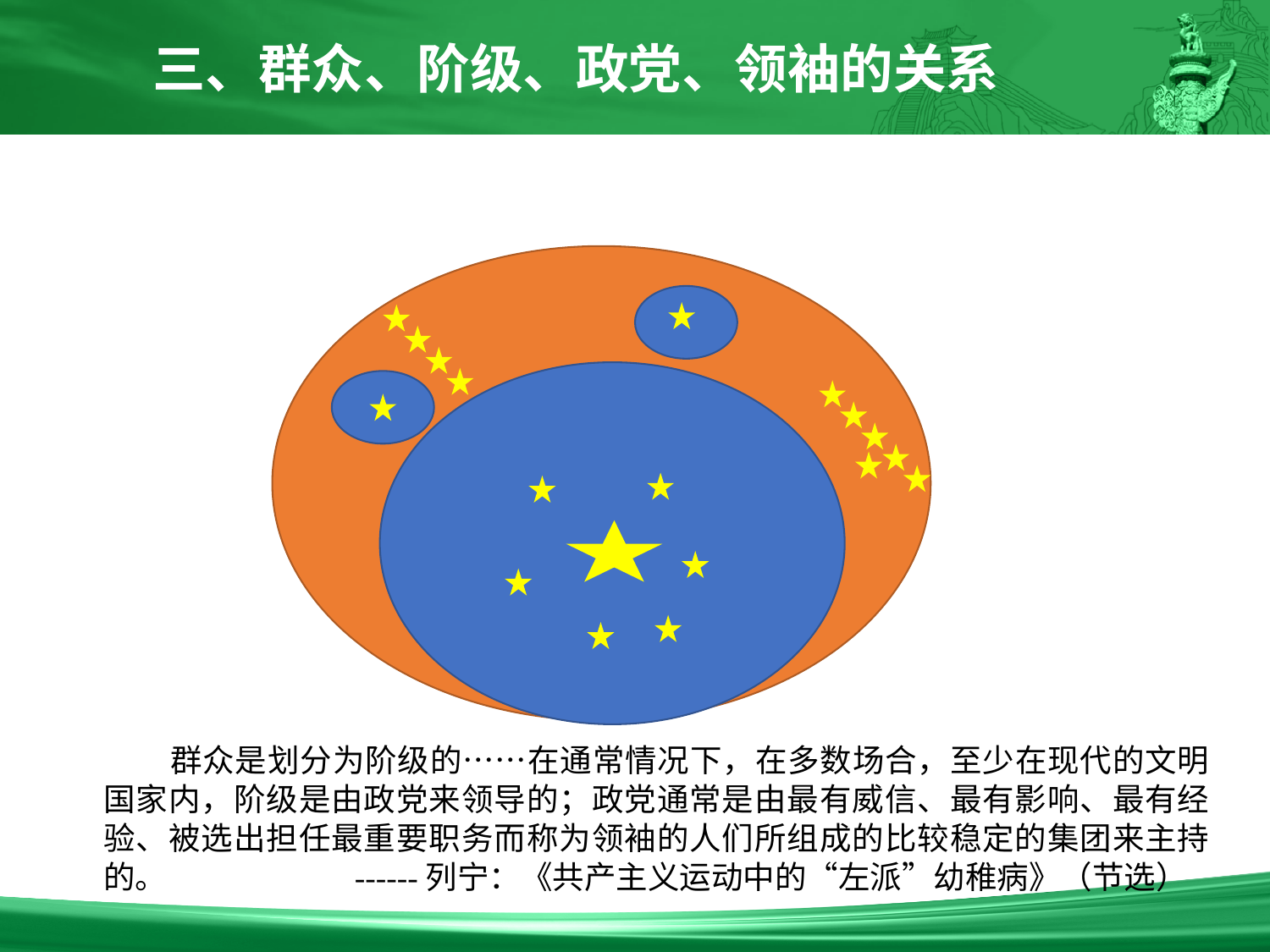

三、群众、阶级、政党、领袖的关系

  群众是划分为阶级的……在通常情况下，在多数场合，至少在现代的文明国家内，阶级是由政党来领导的；政党通常是由最有威信、最有影响、最有经验、被选出担任最重要职务而称为领袖的人们所组成的比较稳定的集团来主持的。                         ------列宁：《共产主义运动中的“左派”幼稚病》（节选）